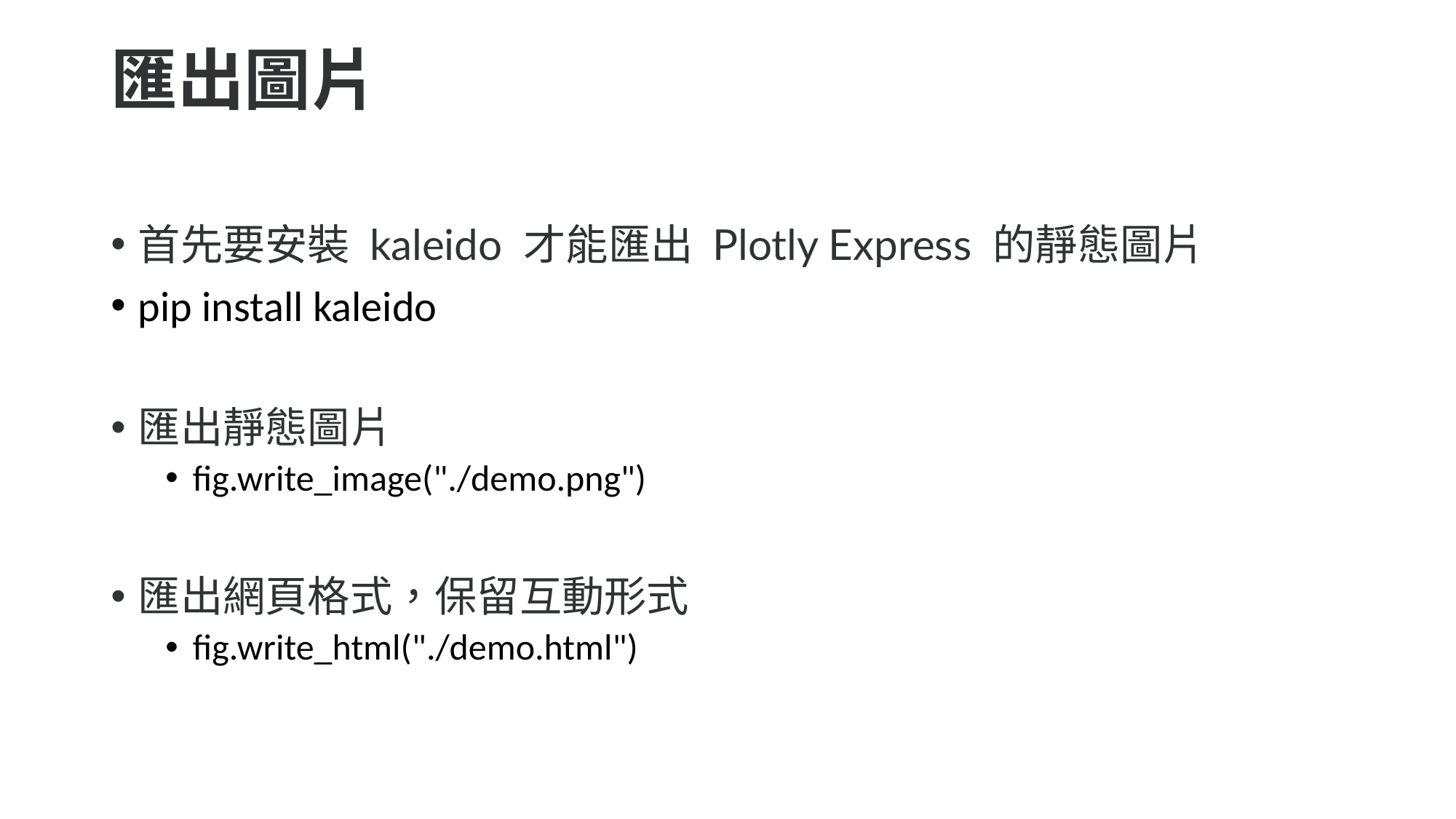

# 匯出圖片
首先要安裝 kaleido 才能匯出 Plotly Express 的靜態圖片
pip install kaleido

匯出靜態圖片
fig.write_image("./demo.png")

匯出網頁格式，保留互動形式
fig.write_html("./demo.html")